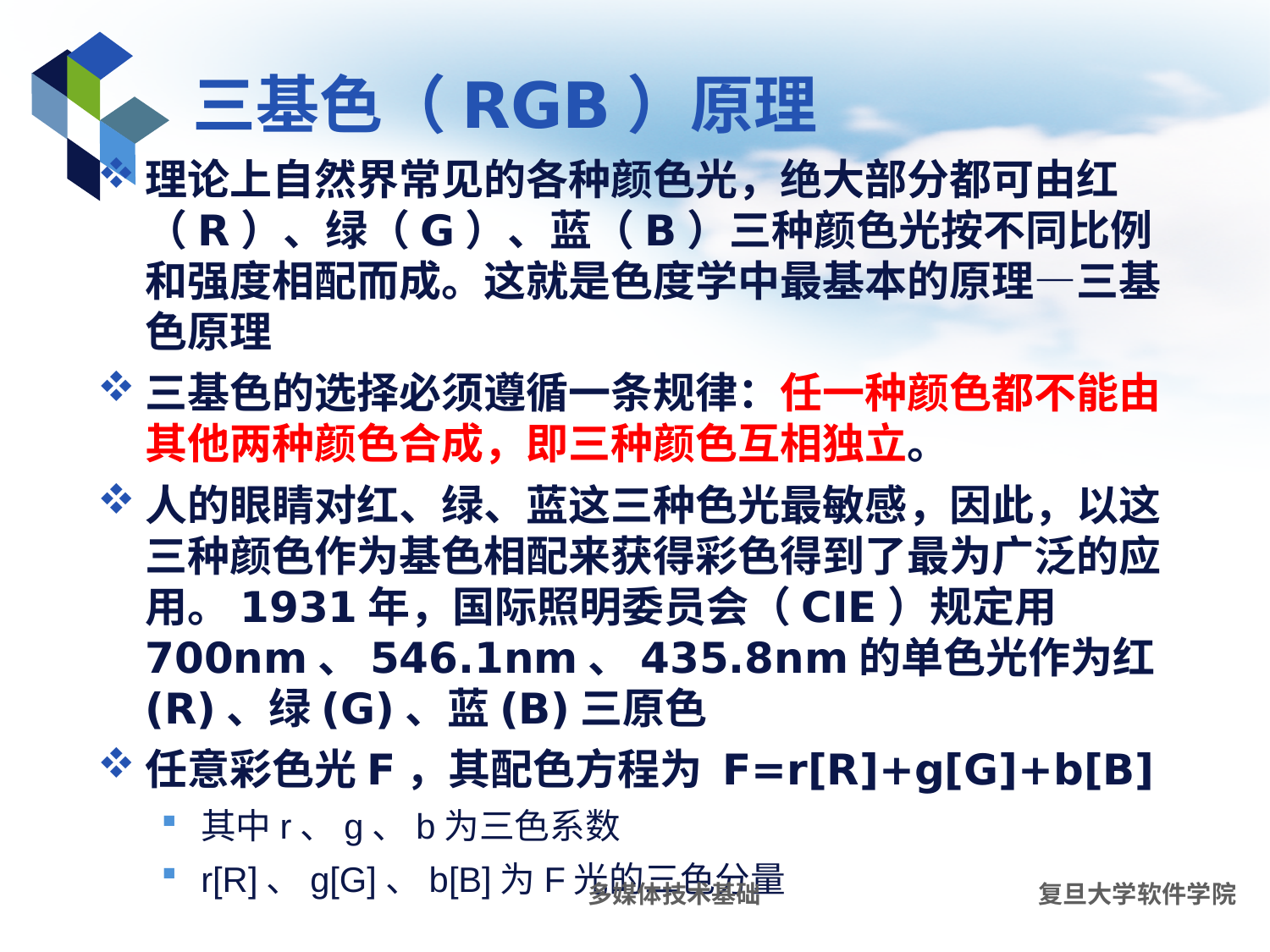

# 三基色（RGB）原理
理论上自然界常见的各种颜色光，绝大部分都可由红（R）、绿（G）、蓝（B）三种颜色光按不同比例和强度相配而成。这就是色度学中最基本的原理—三基色原理
三基色的选择必须遵循一条规律：任一种颜色都不能由其他两种颜色合成，即三种颜色互相独立。
人的眼睛对红、绿、蓝这三种色光最敏感，因此，以这三种颜色作为基色相配来获得彩色得到了最为广泛的应用。1931年，国际照明委员会（CIE）规定用700nm、546.1nm、435.8nm的单色光作为红(R)、绿(G)、蓝(B)三原色
任意彩色光F，其配色方程为 F=r[R]+g[G]+b[B]
其中r、g、b为三色系数
r[R]、g[G]、b[B]为F光的三色分量

多媒体技术基础